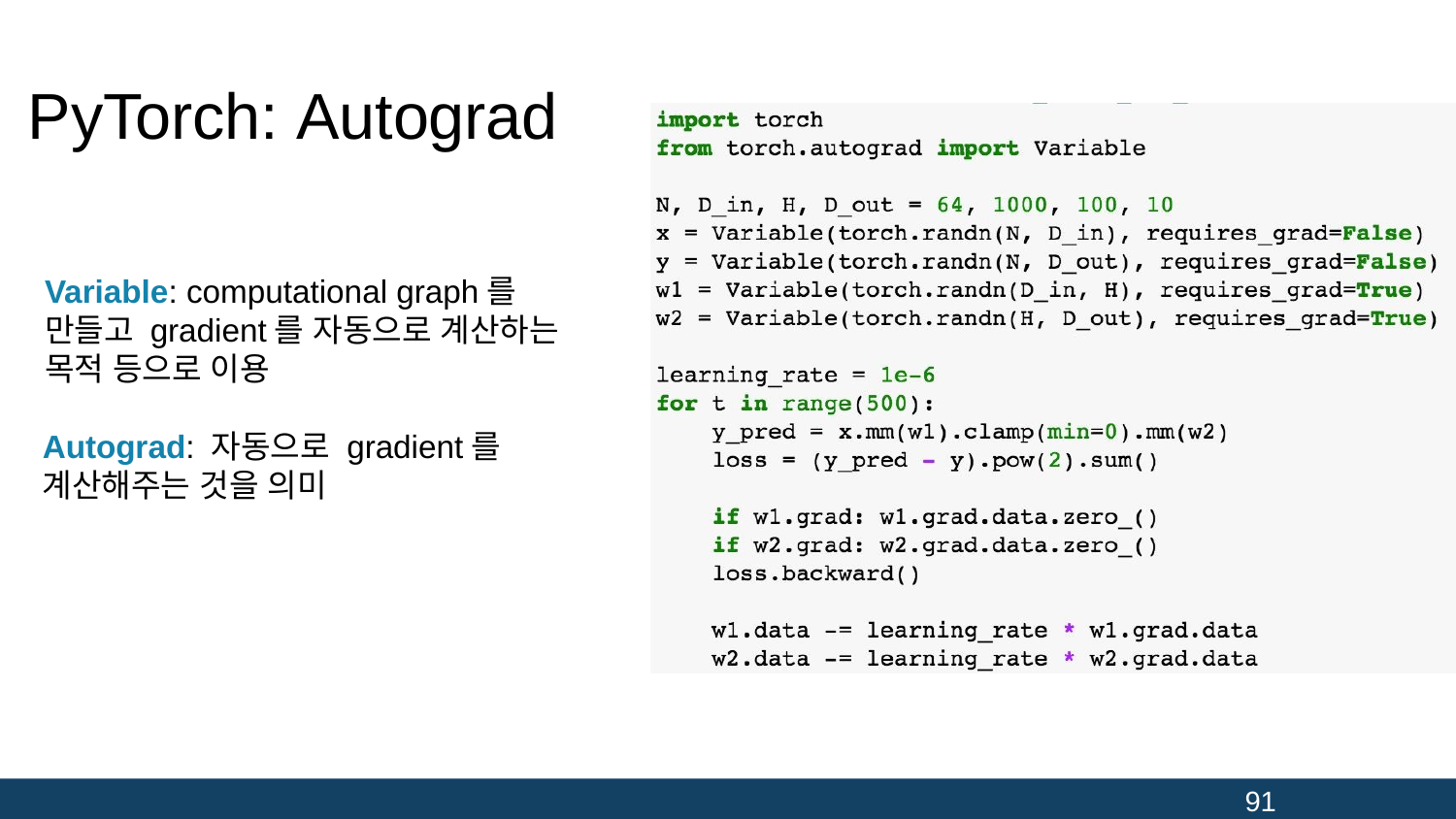

# PyTorch: Autograd

Variable: computational graph를 만들고 gradient를 자동으로 계산하는 목적 등으로 이용

Autograd: 자동으로 gradient를 계산해주는 것을 의미